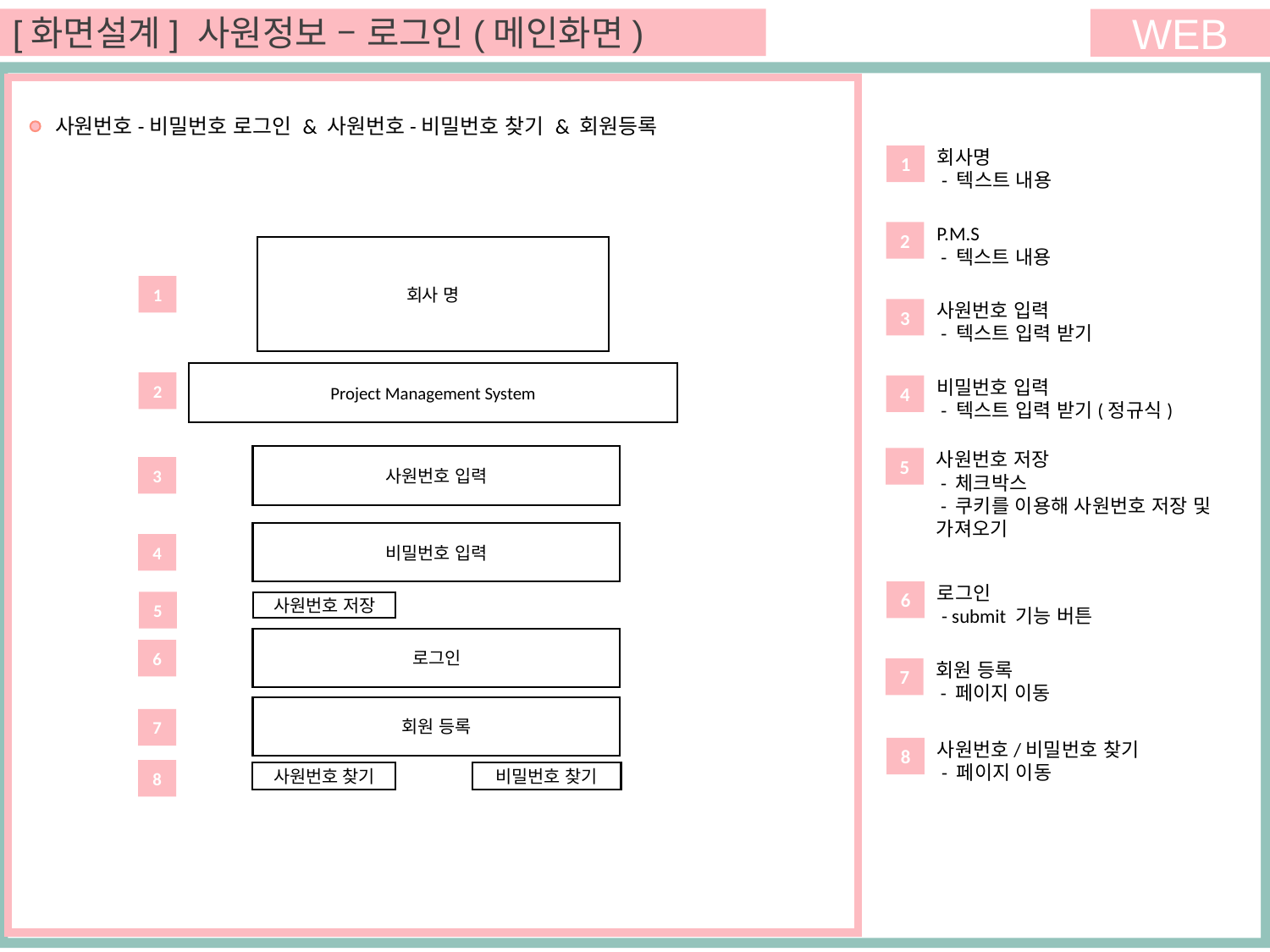

[화면설계] 사원정보 – 로그인(메인화면)
WEB

사원번호-비밀번호 로그인 & 사원번호-비밀번호 찾기 & 회원등록

회사명
 - 텍스트 내용
1
P.M.S
 - 텍스트 내용
2
회사 명
1
사원번호 입력
 - 텍스트 입력 받기
3
Project Management System
비밀번호 입력
 - 텍스트 입력 받기(정규식)
4
2
사원번호 저장
 - 체크박스
 - 쿠키를 이용해 사원번호 저장 및 가져오기
5
사원번호 입력
3
비밀번호 입력
4
로그인
 - submit 기능 버튼
6
5
사원번호 저장
로그인
6
회원 등록
 - 페이지 이동
7
회원 등록
7
사원번호/비밀번호 찾기
 - 페이지 이동
8
8
비밀번호 찾기
사원번호 찾기